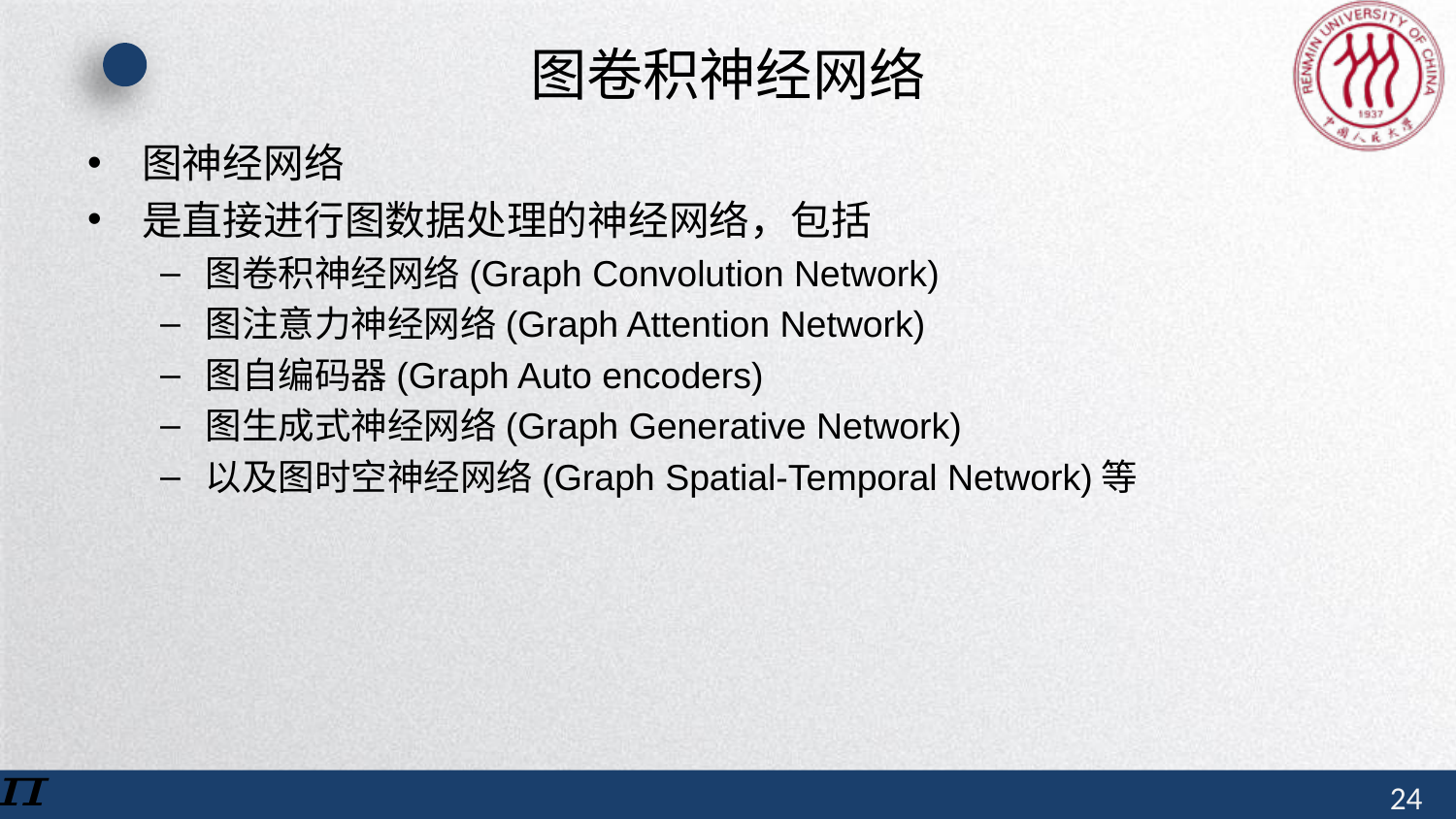

# 图卷积神经网络
图神经网络
是直接进行图数据处理的神经网络，包括
图卷积神经网络(Graph Convolution Network)
图注意力神经网络(Graph Attention Network)
图自编码器(Graph Auto encoders)
图生成式神经网络(Graph Generative Network)
以及图时空神经网络(Graph Spatial-Temporal Network)等